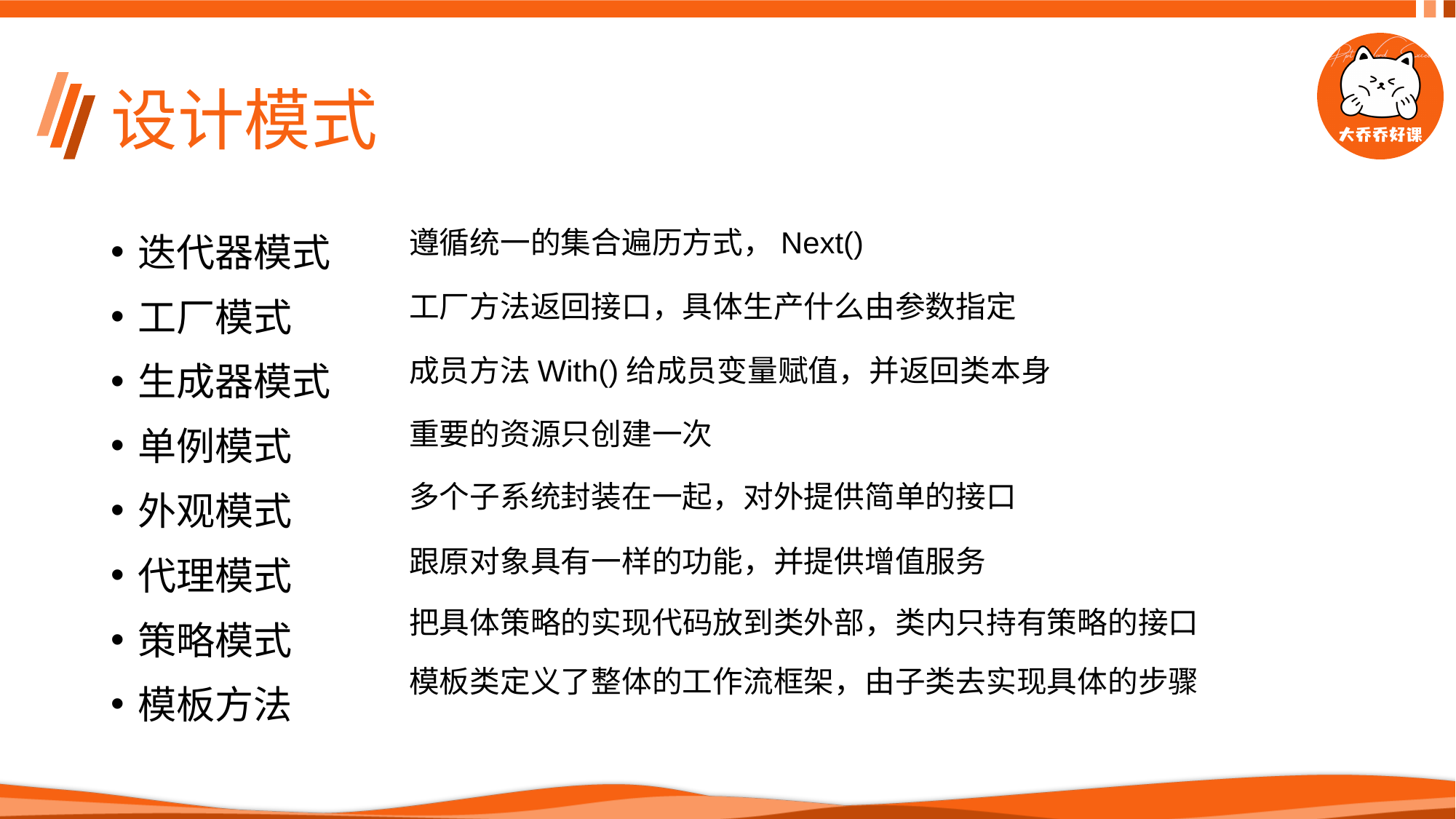

# 设计模式
迭代器模式
工厂模式
生成器模式
单例模式
外观模式
代理模式
策略模式
模板方法
遵循统一的集合遍历方式，Next()
工厂方法返回接口，具体生产什么由参数指定
成员方法With()给成员变量赋值，并返回类本身
重要的资源只创建一次
多个子系统封装在一起，对外提供简单的接口
跟原对象具有一样的功能，并提供增值服务
把具体策略的实现代码放到类外部，类内只持有策略的接口
模板类定义了整体的工作流框架，由子类去实现具体的步骤